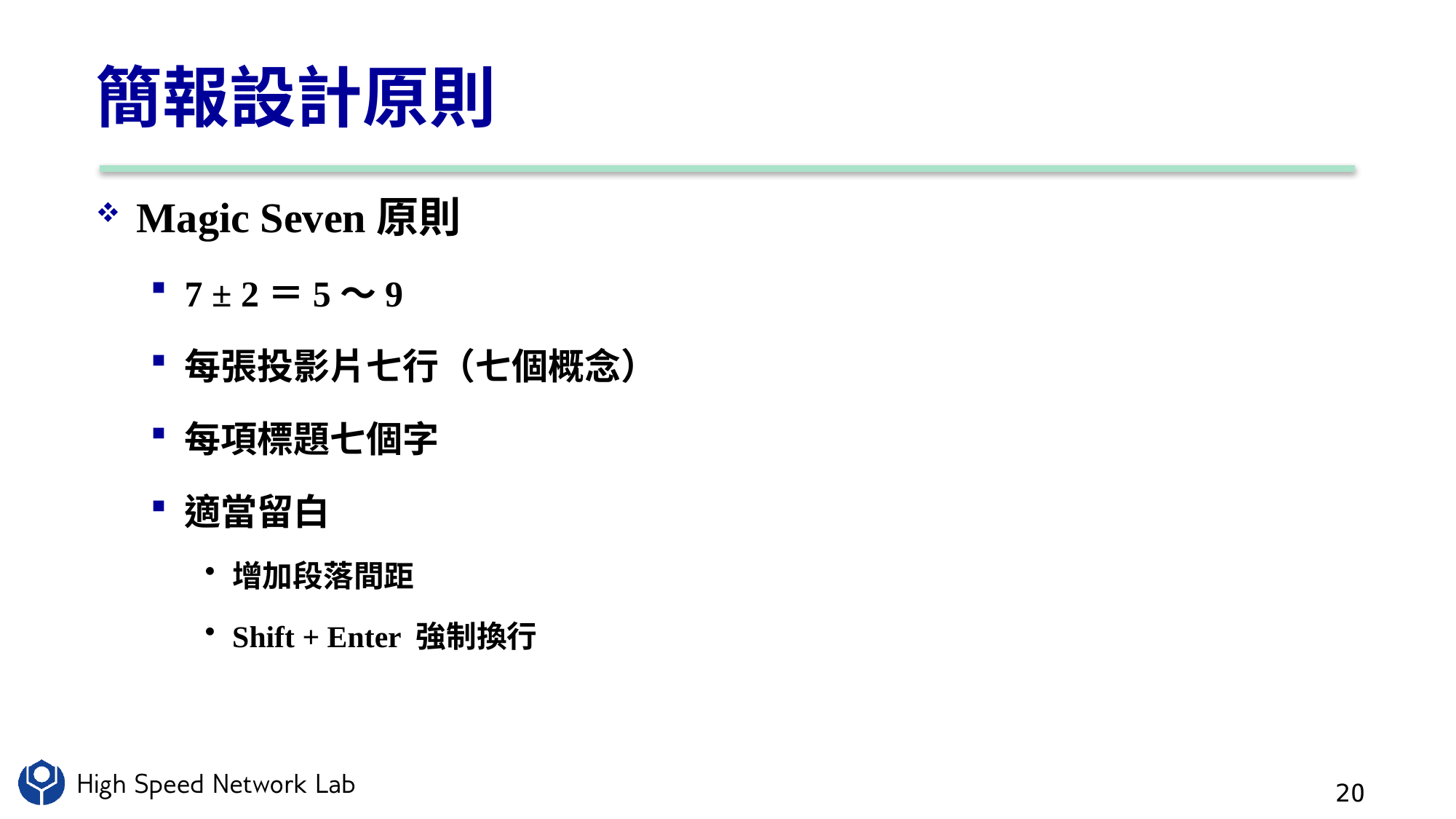

# 簡報設計原則
Magic Seven原則
7 ± 2＝5～9
每張投影片七行（七個概念）
每項標題七個字
適當留白
增加段落間距
Shift + Enter 強制換行
20